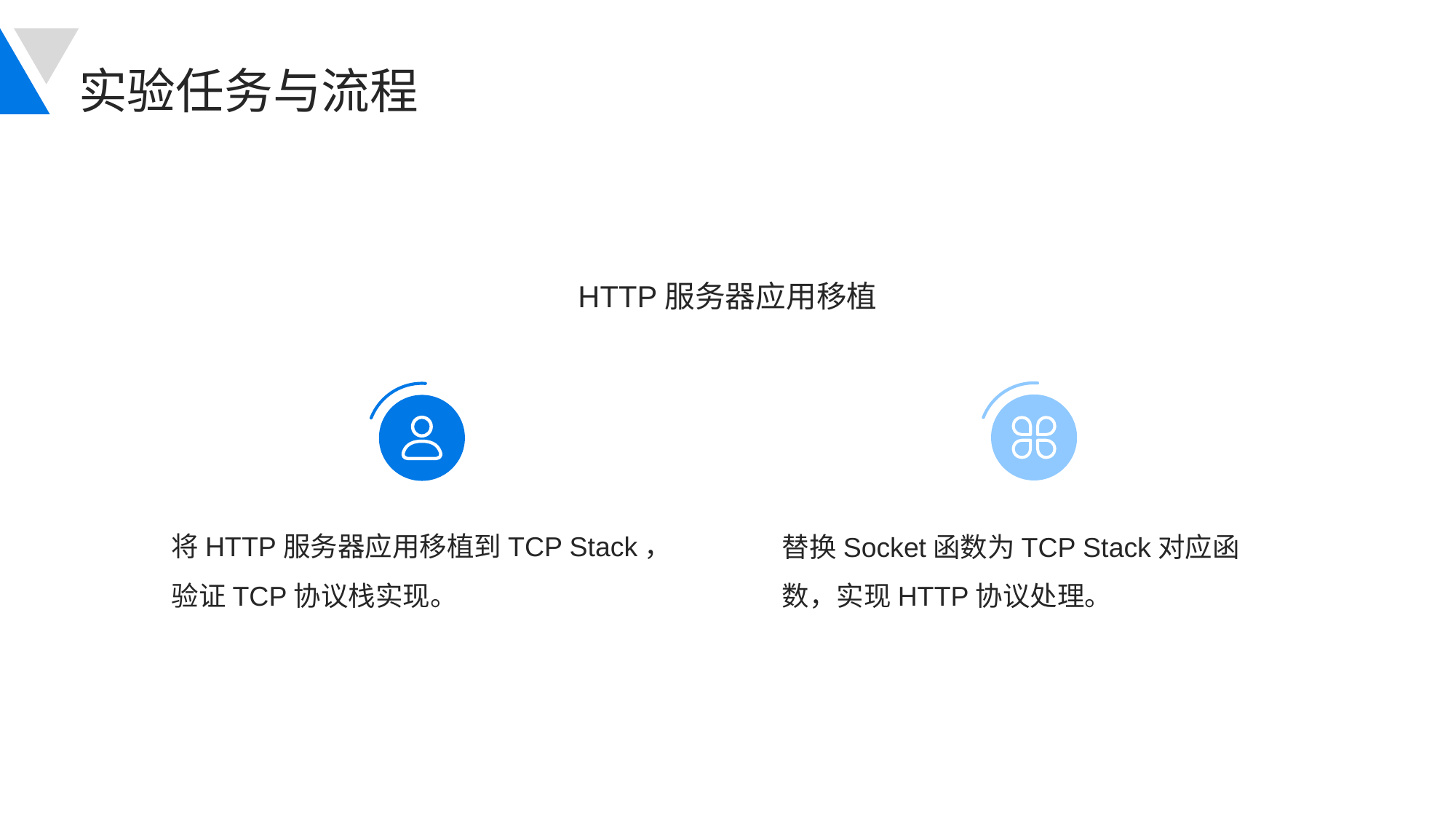

实验任务与流程
HTTP服务器应用移植

将HTTP服务器应用移植到TCP Stack，验证TCP协议栈实现。
替换Socket函数为TCP Stack对应函数，实现HTTP协议处理。